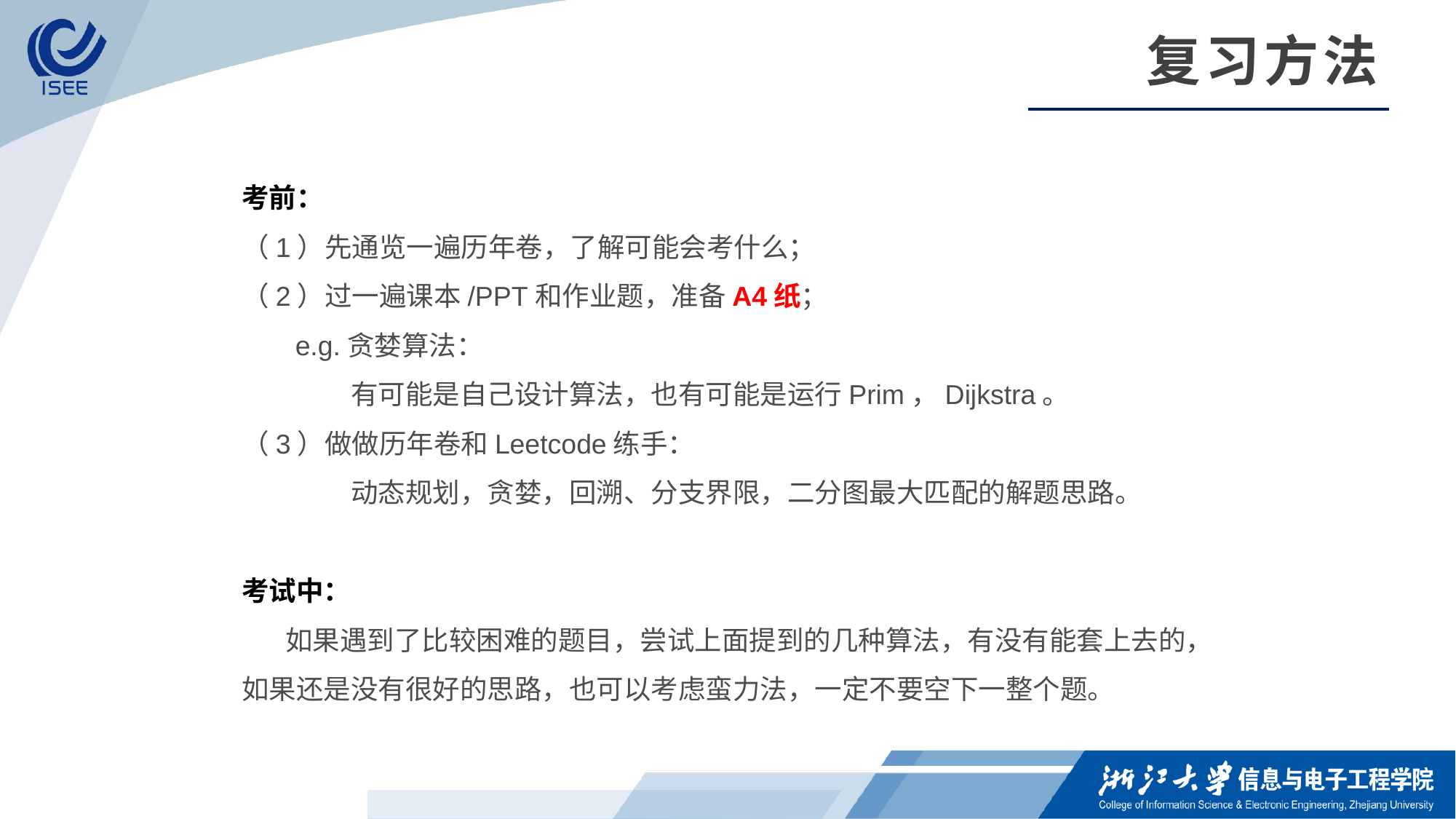

复习方法
考前：
（1）先通览一遍历年卷，了解可能会考什么；
（2）过一遍课本/PPT和作业题，准备A4纸；
       e.g.贪婪算法：
	有可能是自己设计算法，也有可能是运行Prim，Dijkstra。
（3）做做历年卷和Leetcode练手：
	动态规划，贪婪，回溯、分支界限，二分图最大匹配的解题思路。

考试中：
      如果遇到了比较困难的题目，尝试上面提到的几种算法，有没有能套上去的，如果还是没有很好的思路，也可以考虑蛮力法，一定不要空下一整个题。